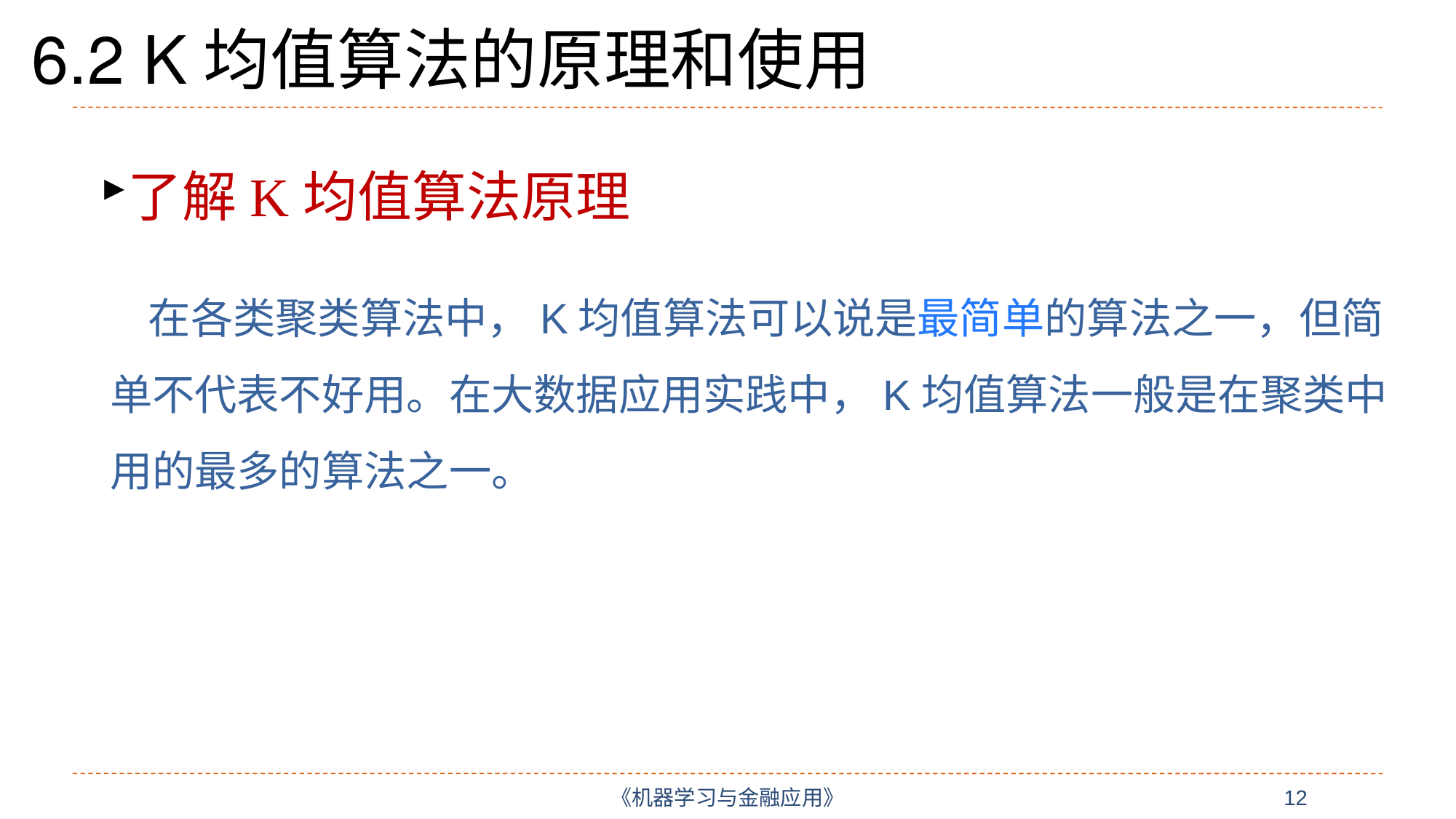

# 6.2 K均值算法的原理和使用
了解K均值算法原理

   在各类聚类算法中，K均值算法可以说是最简单的算法之一，但简单不代表不好用。在大数据应用实践中，K均值算法一般是在聚类中用的最多的算法之一。